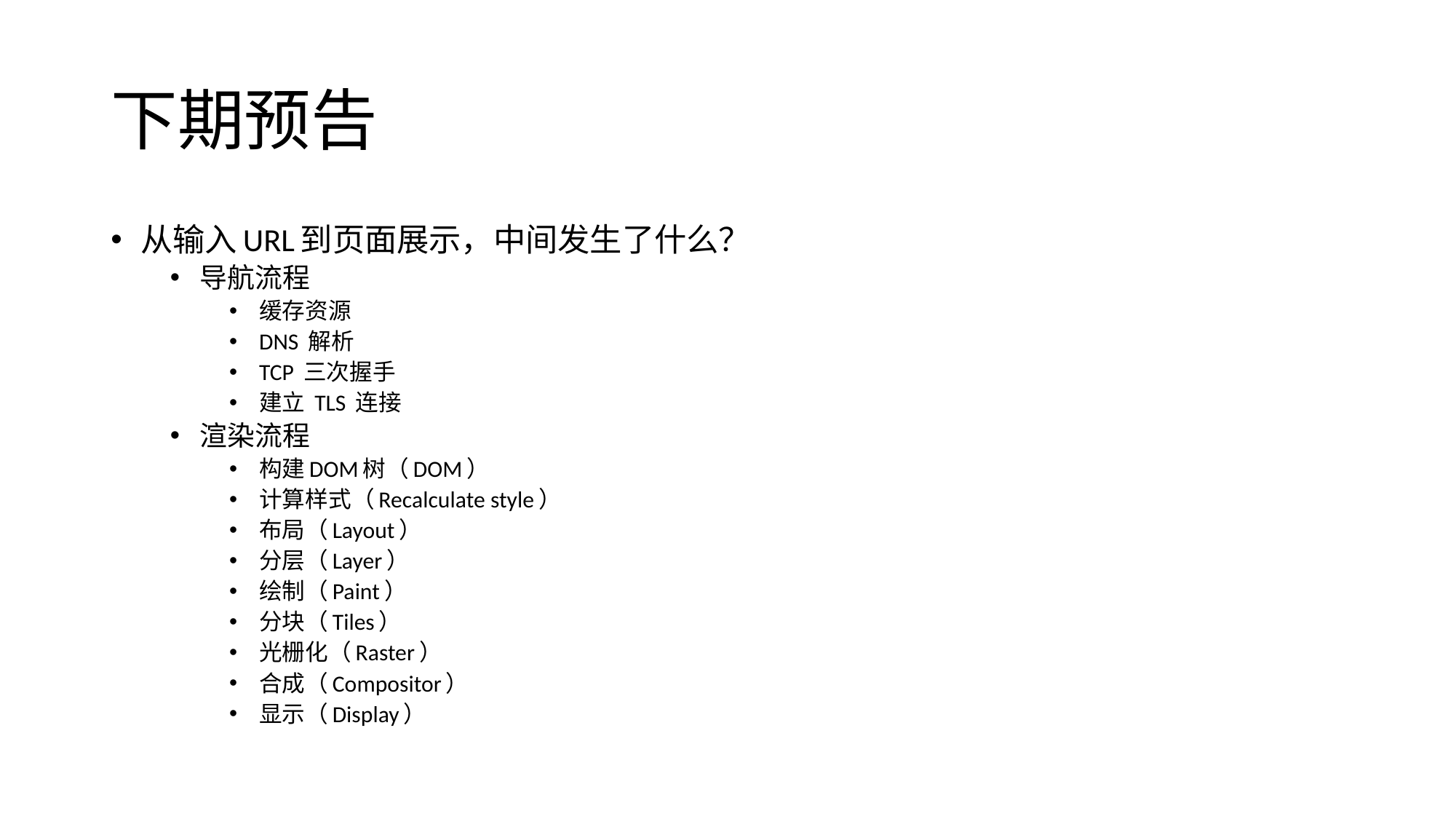

# 下期预告
从输入URL到页面展示，中间发生了什么？
导航流程
缓存资源
DNS 解析
TCP 三次握手
建立 TLS 连接
渲染流程
构建DOM树（DOM）
计算样式（Recalculate style）
布局（Layout）
分层（Layer）
绘制（Paint）
分块（Tiles）
光栅化（Raster）
合成（Compositor）
显示（Display）